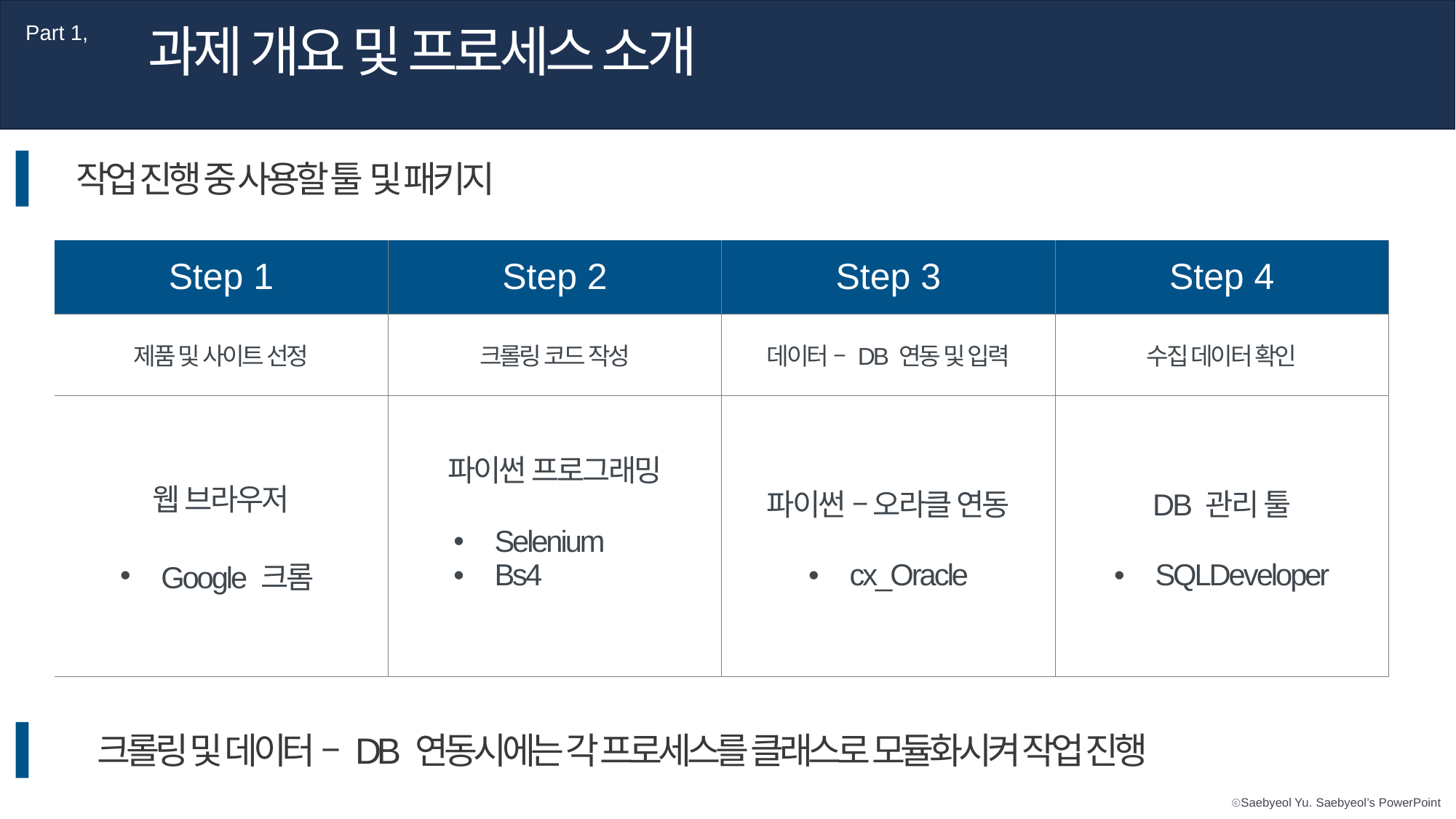

과제 개요 및 프로세스 소개
Part 1,

작업 진행 중 사용할 툴 및 패키지
| Step 1 | Step 2 | Step 3 | Step 4 |
| --- | --- | --- | --- |
| 제품 및 사이트 선정 | 크롤링 코드 작성 | 데이터 – DB 연동 및 입력 | 수집 데이터 확인 |
| 웹 브라우저 Google 크롬 | 파이썬 프로그래밍 Selenium Bs4 | 파이썬 – 오라클 연동 cx\_Oracle | DB 관리 툴 SQLDeveloper |

크롤링 및 데이터 – DB 연동시에는 각 프로세스를 클래스로 모듈화시켜 작업 진행